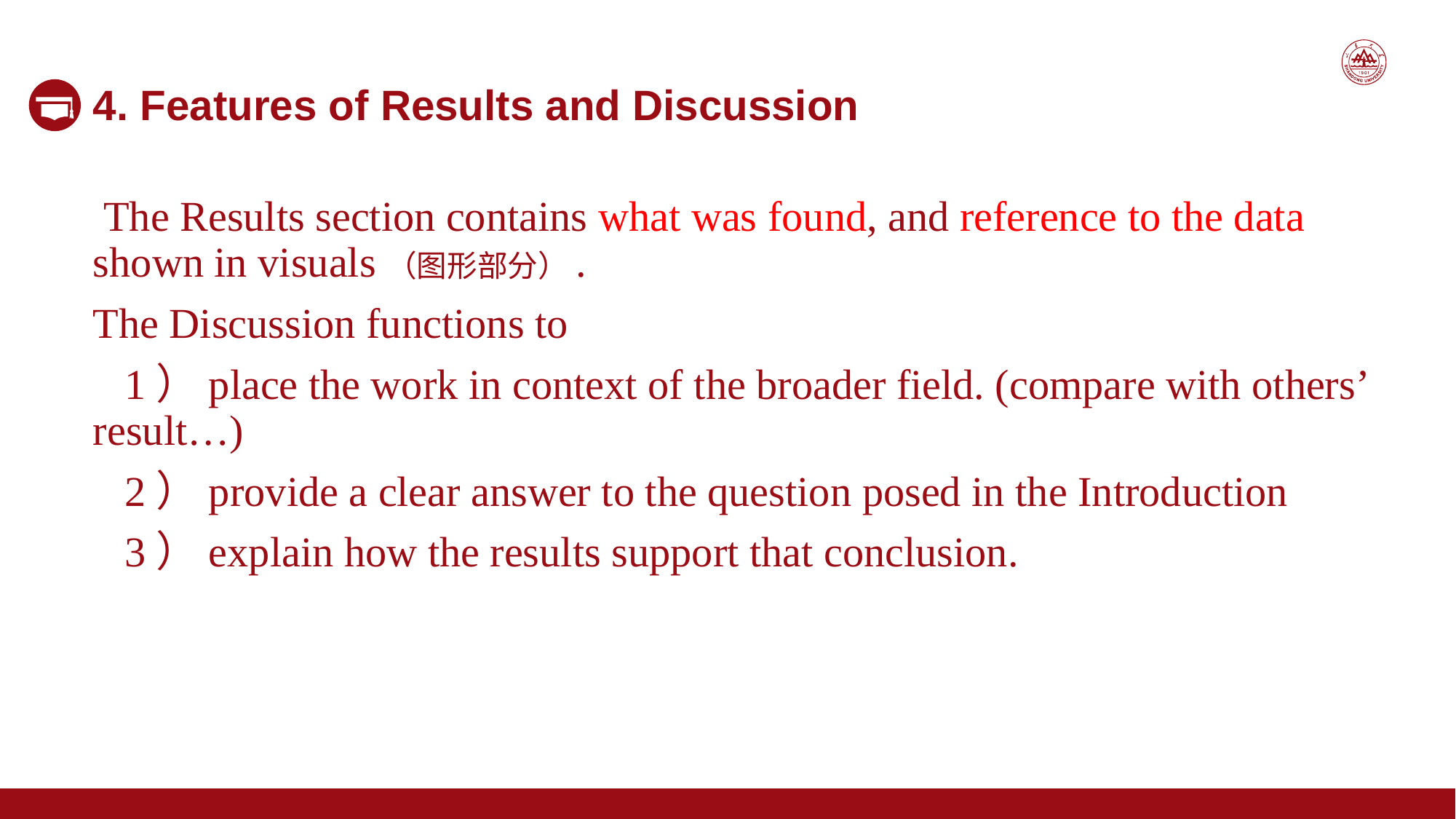

4. Features of Results and Discussion

 The Results section contains what was found, and reference to the data shown in visuals（图形部分）.
The Discussion functions to
   1）place the work in context of the broader field. (compare with others’ result…)
   2）provide a clear answer to the question posed in the Introduction
   3）explain how the results support that conclusion.